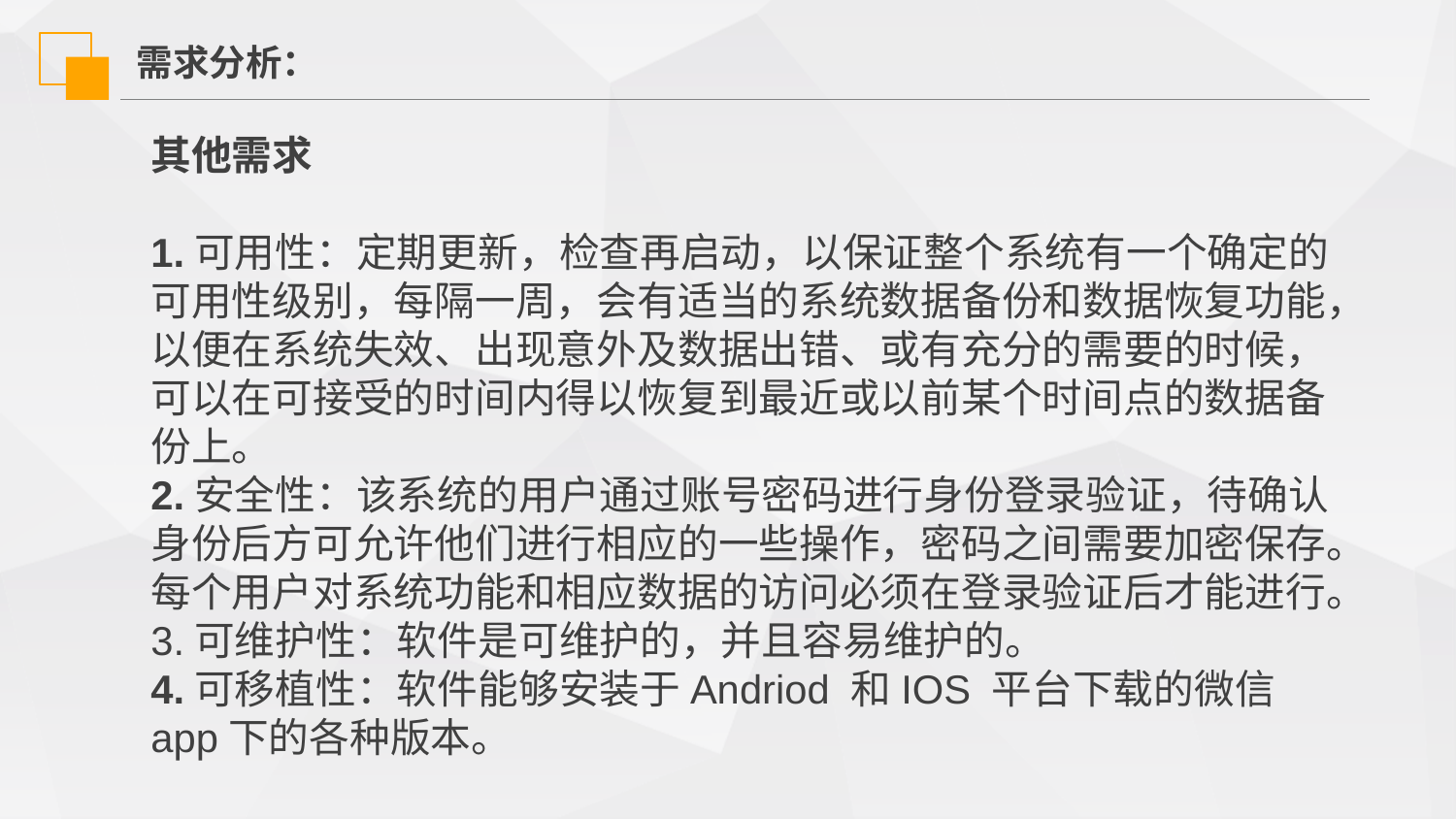

需求分析：
其他需求

1.可用性：定期更新，检查再启动，以保证整个系统有一个确定的可用性级别，每隔一周，会有适当的系统数据备份和数据恢复功能，以便在系统失效、出现意外及数据出错、或有充分的需要的时候，可以在可接受的时间内得以恢复到最近或以前某个时间点的数据备份上。
2.安全性：该系统的用户通过账号密码进行身份登录验证，待确认身份后方可允许他们进行相应的一些操作，密码之间需要加密保存。每个用户对系统功能和相应数据的访问必须在登录验证后才能进行。
3.可维护性：软件是可维护的，并且容易维护的。
4.可移植性：软件能够安装于Andriod 和IOS 平台下载的微信app下的各种版本。